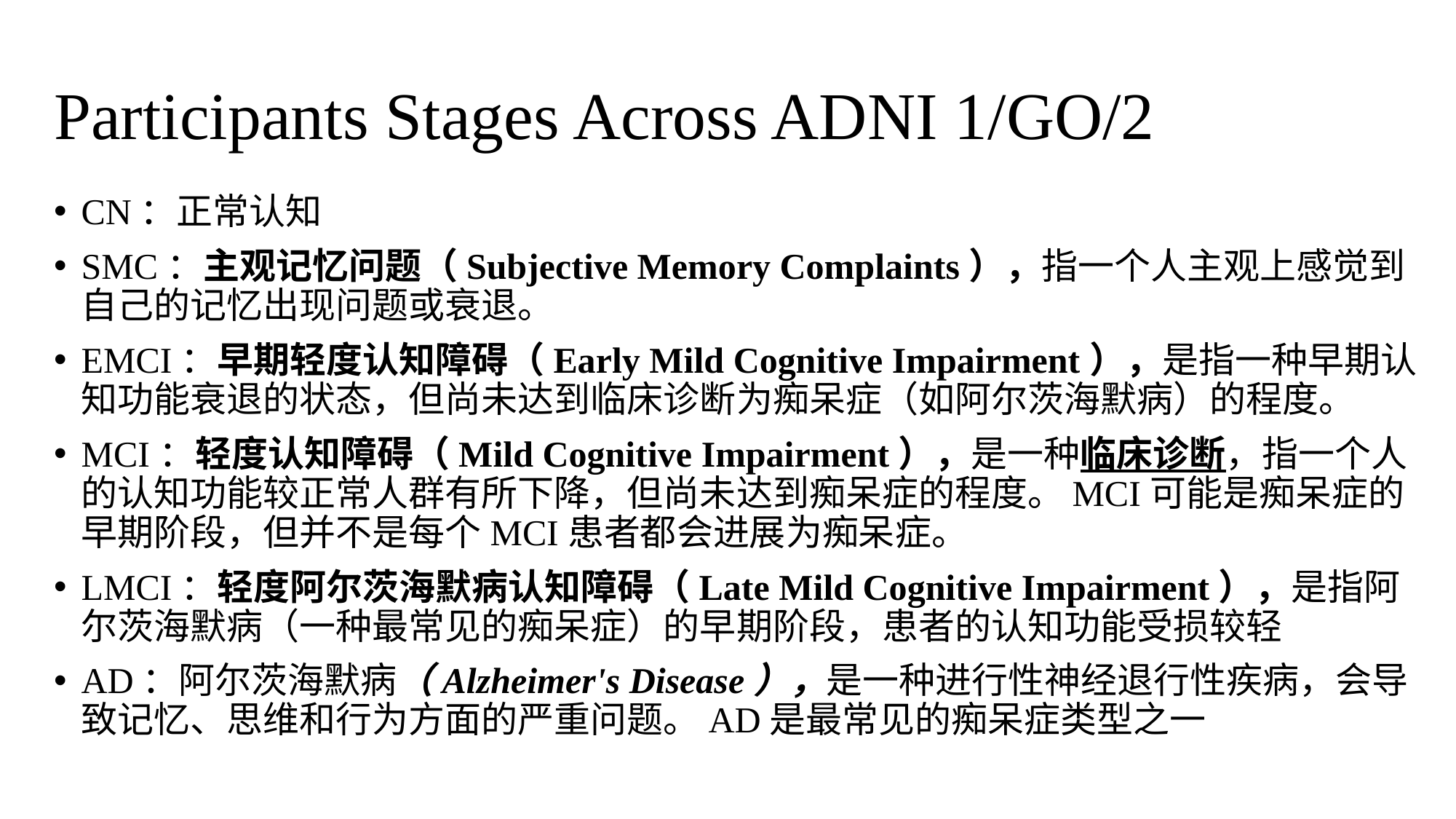

# Participants Stages Across ADNI 1/GO/2
CN：正常认知
SMC：主观记忆问题（Subjective Memory Complaints），指一个人主观上感觉到自己的记忆出现问题或衰退。
EMCI：早期轻度认知障碍（Early Mild Cognitive Impairment），是指一种早期认知功能衰退的状态，但尚未达到临床诊断为痴呆症（如阿尔茨海默病）的程度。
MCI：轻度认知障碍（Mild Cognitive Impairment），是一种临床诊断，指一个人的认知功能较正常人群有所下降，但尚未达到痴呆症的程度。MCI可能是痴呆症的早期阶段，但并不是每个MCI患者都会进展为痴呆症。
LMCI：轻度阿尔茨海默病认知障碍（Late Mild Cognitive Impairment），是指阿尔茨海默病（一种最常见的痴呆症）的早期阶段，患者的认知功能受损较轻
AD：阿尔茨海默病（Alzheimer's Disease），是一种进行性神经退行性疾病，会导致记忆、思维和行为方面的严重问题。AD是最常见的痴呆症类型之一